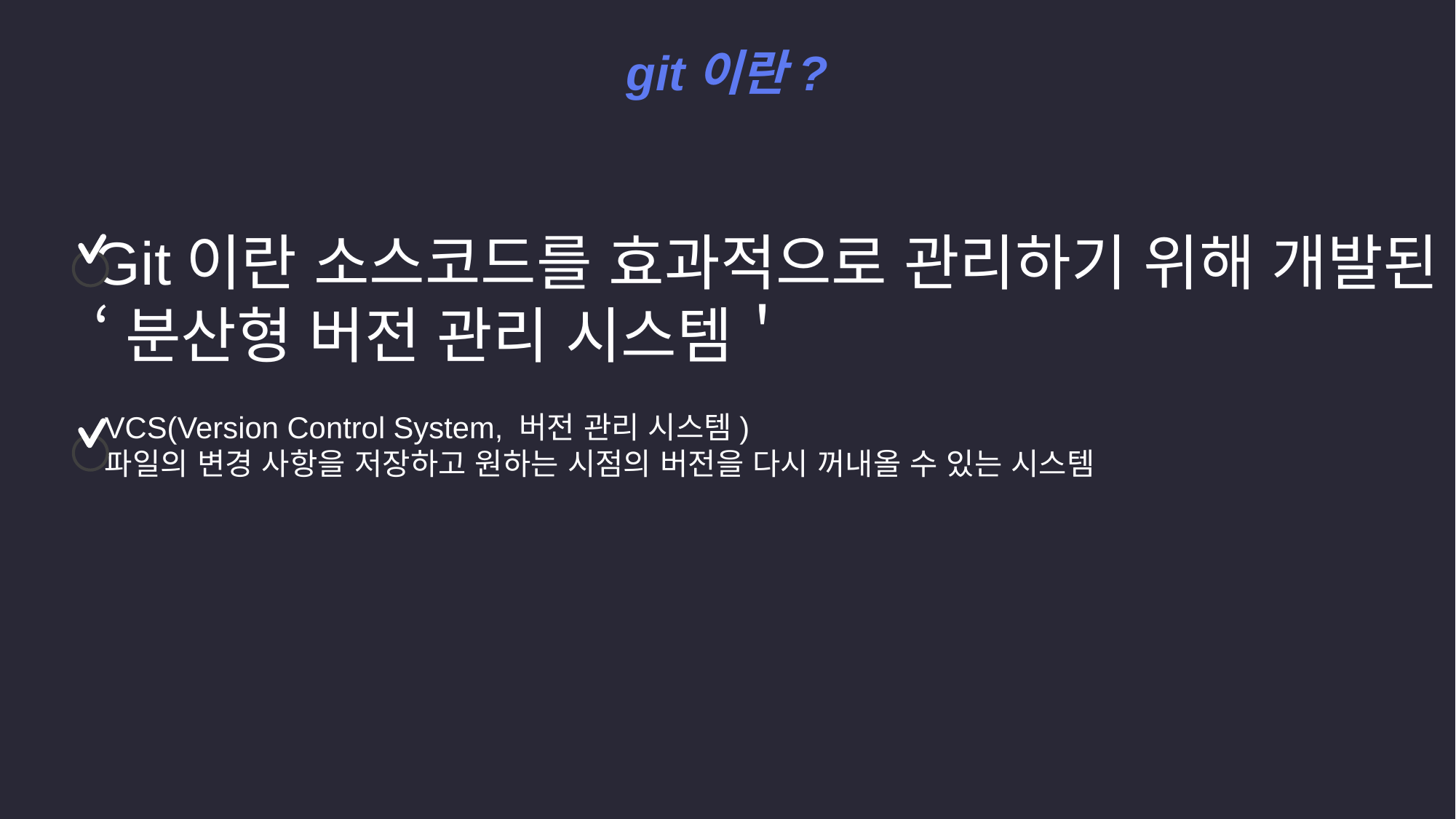

git이란?
Git이란 소스코드를 효과적으로 관리하기 위해 개발된
‘분산형 버전 관리 시스템＇

VCS(Version Control System, 버전 관리 시스템)
파일의 변경 사항을 저장하고 원하는 시점의 버전을 다시 꺼내올 수 있는 시스템